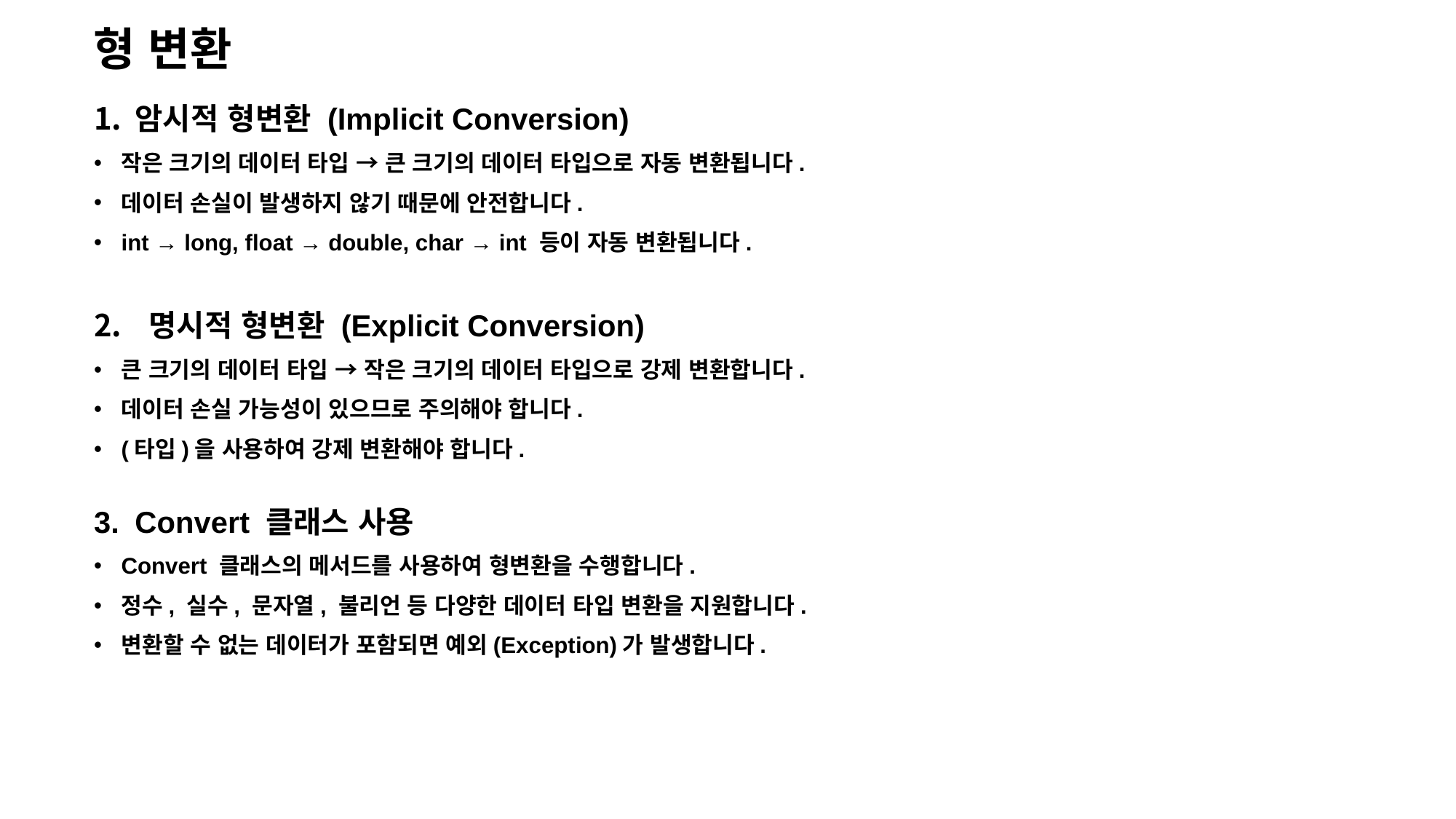

형 변환
암시적 형변환 (Implicit Conversion)
작은 크기의 데이터 타입 → 큰 크기의 데이터 타입으로 자동 변환됩니다.
데이터 손실이 발생하지 않기 때문에 안전합니다.
int → long, float → double, char → int 등이 자동 변환됩니다.

명시적 형변환 (Explicit Conversion)
큰 크기의 데이터 타입 → 작은 크기의 데이터 타입으로 강제 변환합니다.
데이터 손실 가능성이 있으므로 주의해야 합니다.
(타입)을 사용하여 강제 변환해야 합니다.

Convert 클래스 사용
Convert 클래스의 메서드를 사용하여 형변환을 수행합니다.
정수, 실수, 문자열, 불리언 등 다양한 데이터 타입 변환을 지원합니다.
변환할 수 없는 데이터가 포함되면 예외(Exception)가 발생합니다.